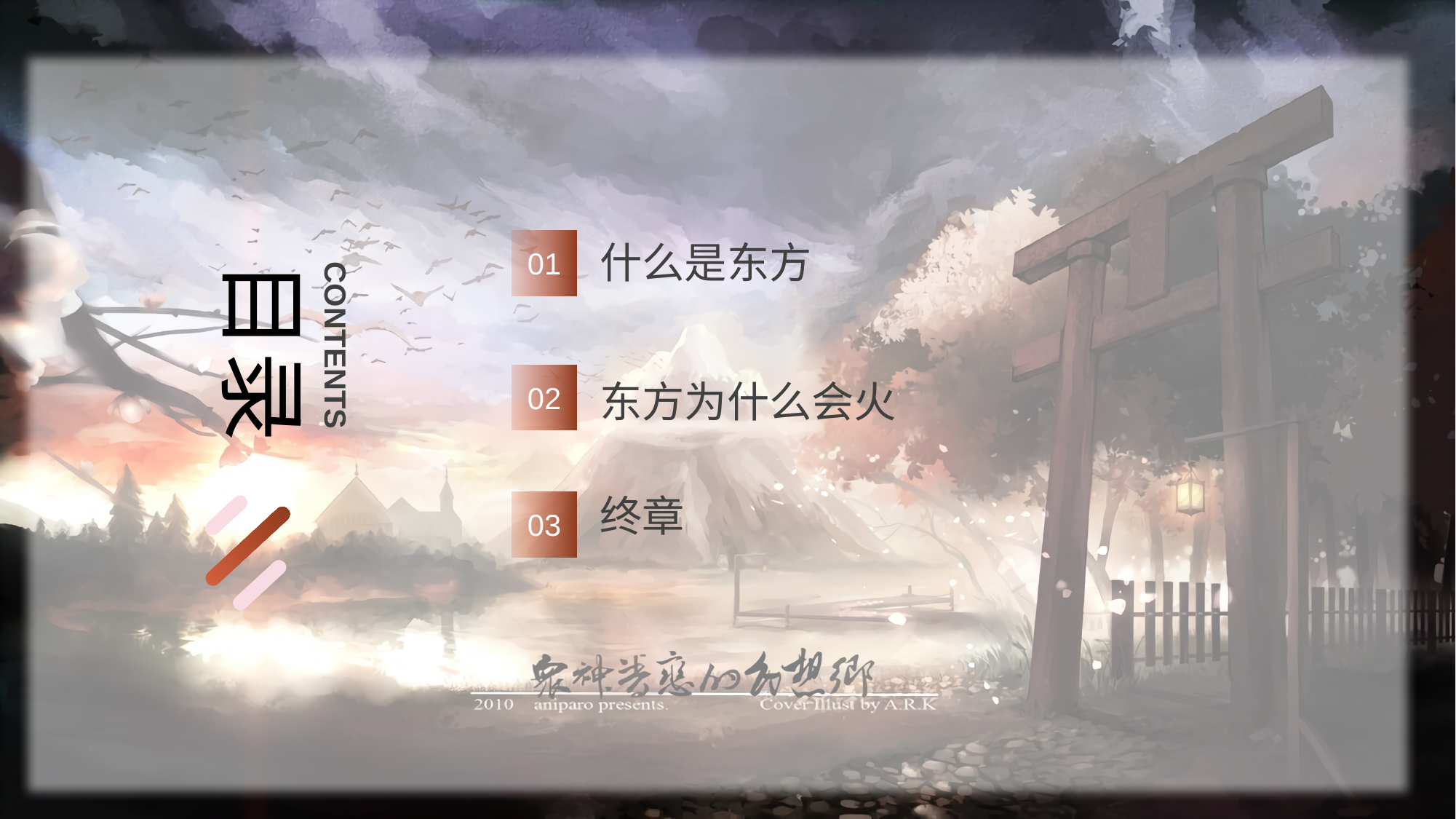

01
什么是东方
目录
CONTENTS
02
东方为什么会火
终章
03